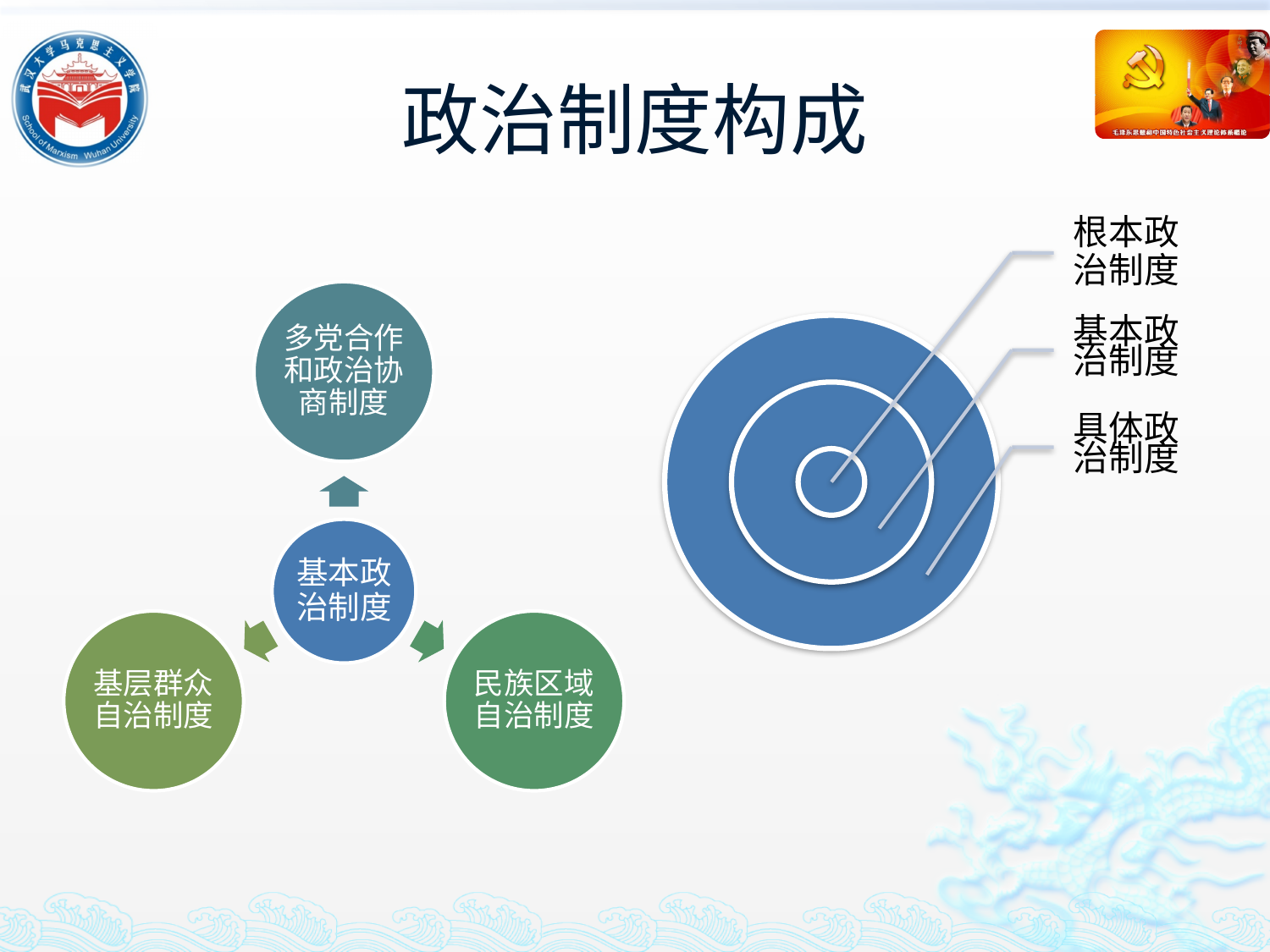

# 政治制度构成
根本政
治制度
基本政
治制度
具体政
治制度
基本政治制度

多党合作和政治协商制度

民族区域自治制度

基层群众自治制度